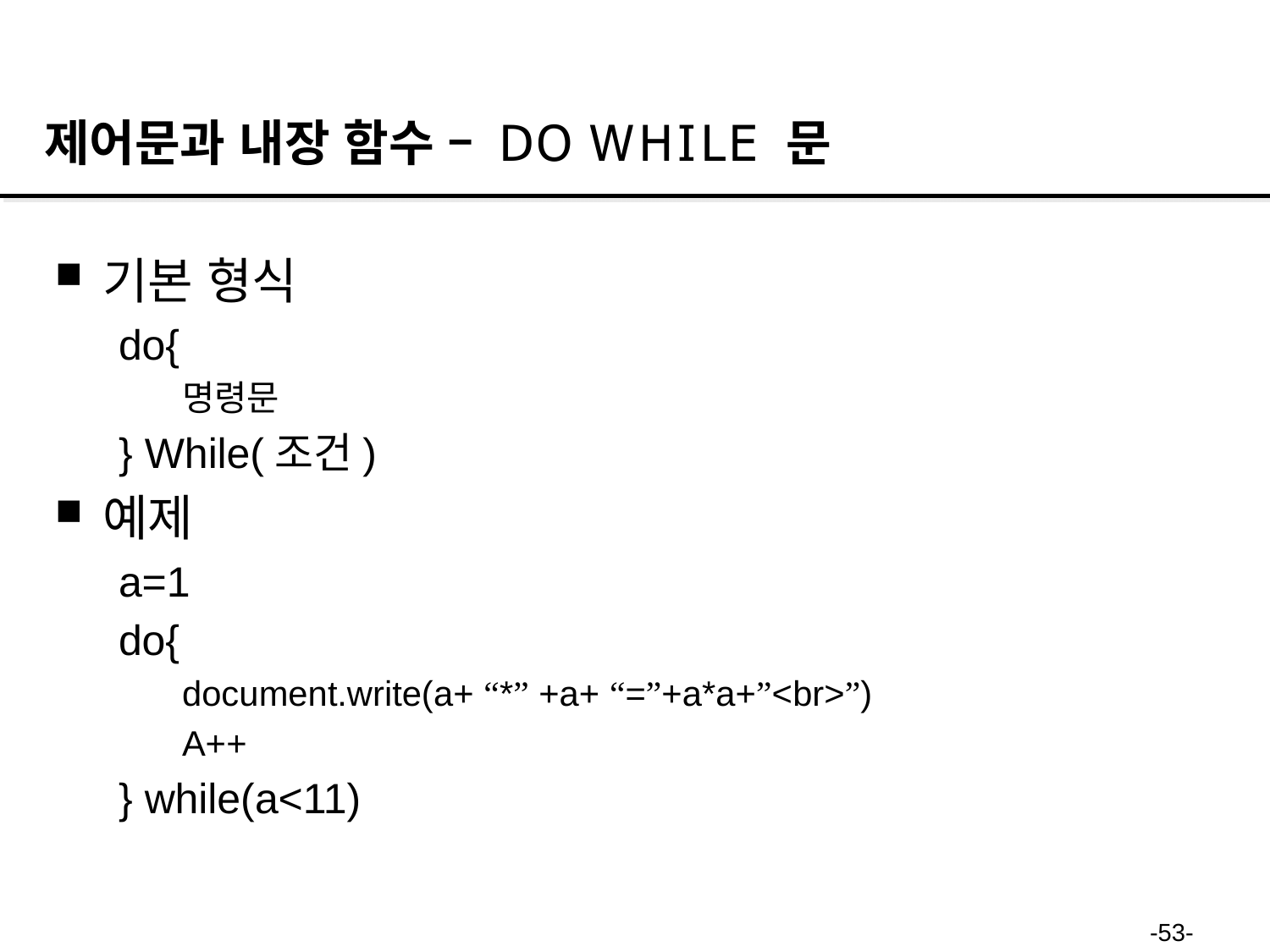

제어문과 내장 함수 – DO WHILE 문
기본 형식
do{
명령문
} While(조건)
예제
a=1
do{
document.write(a+ “*” +a+ “=”+a*a+”<br>”)
A++
} while(a<11)
-53-